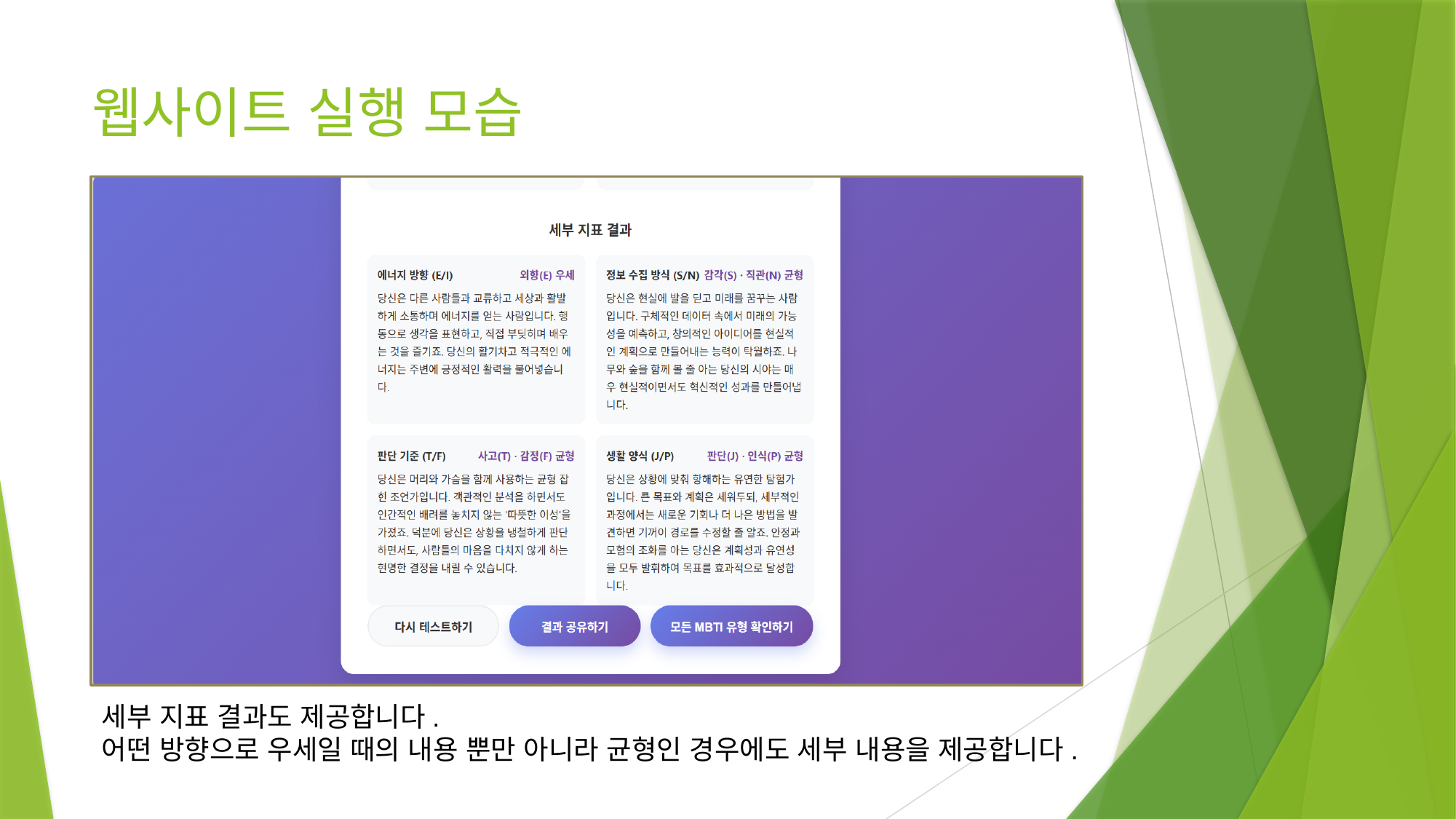

# 웹사이트 실행 모습

세부 지표 결과도 제공합니다.
어떤 방향으로 우세일 때의 내용 뿐만 아니라 균형인 경우에도 세부 내용을 제공합니다.